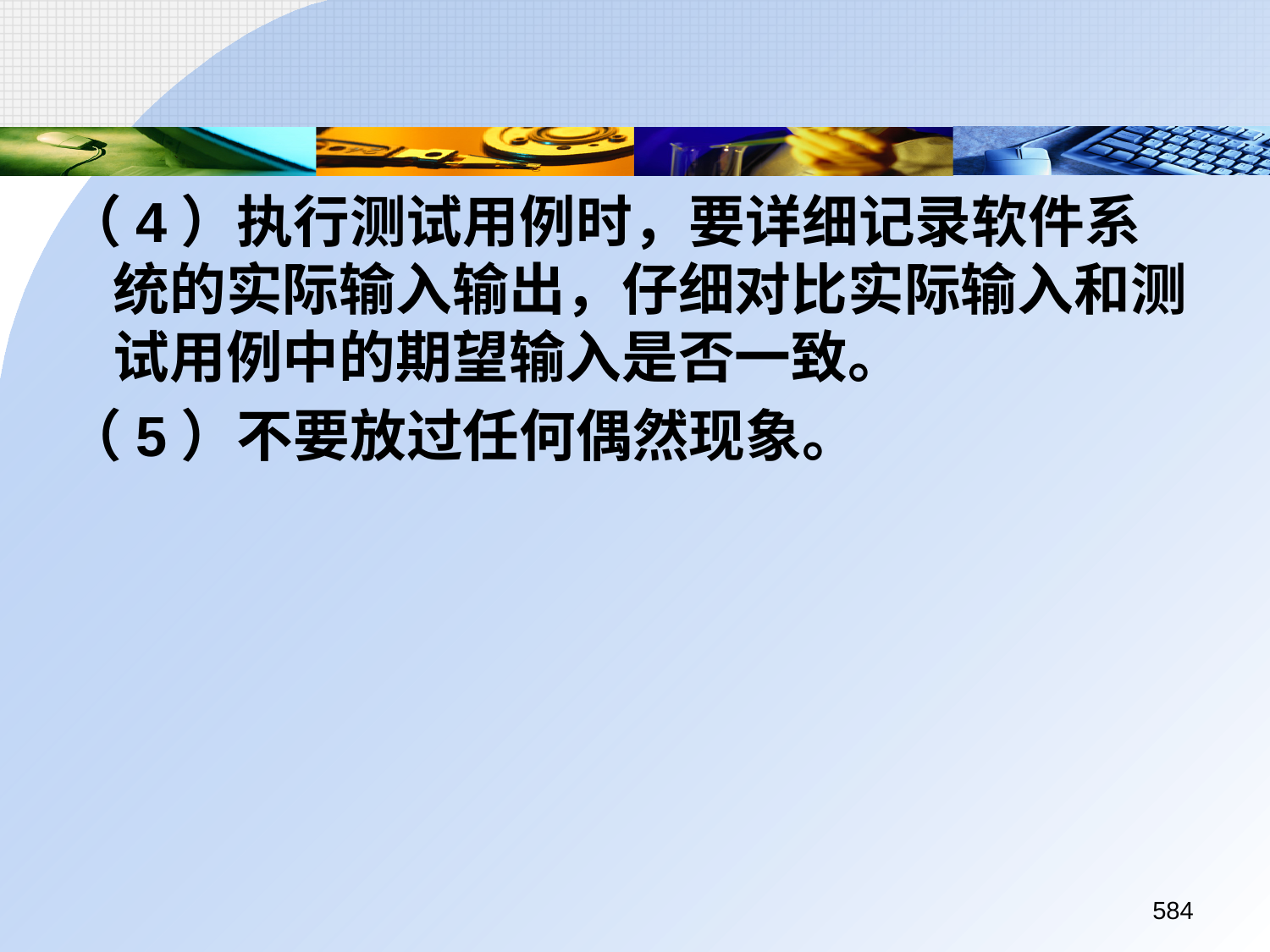

（4）执行测试用例时，要详细记录软件系统的实际输入输出，仔细对比实际输入和测试用例中的期望输入是否一致。
（5）不要放过任何偶然现象。
584